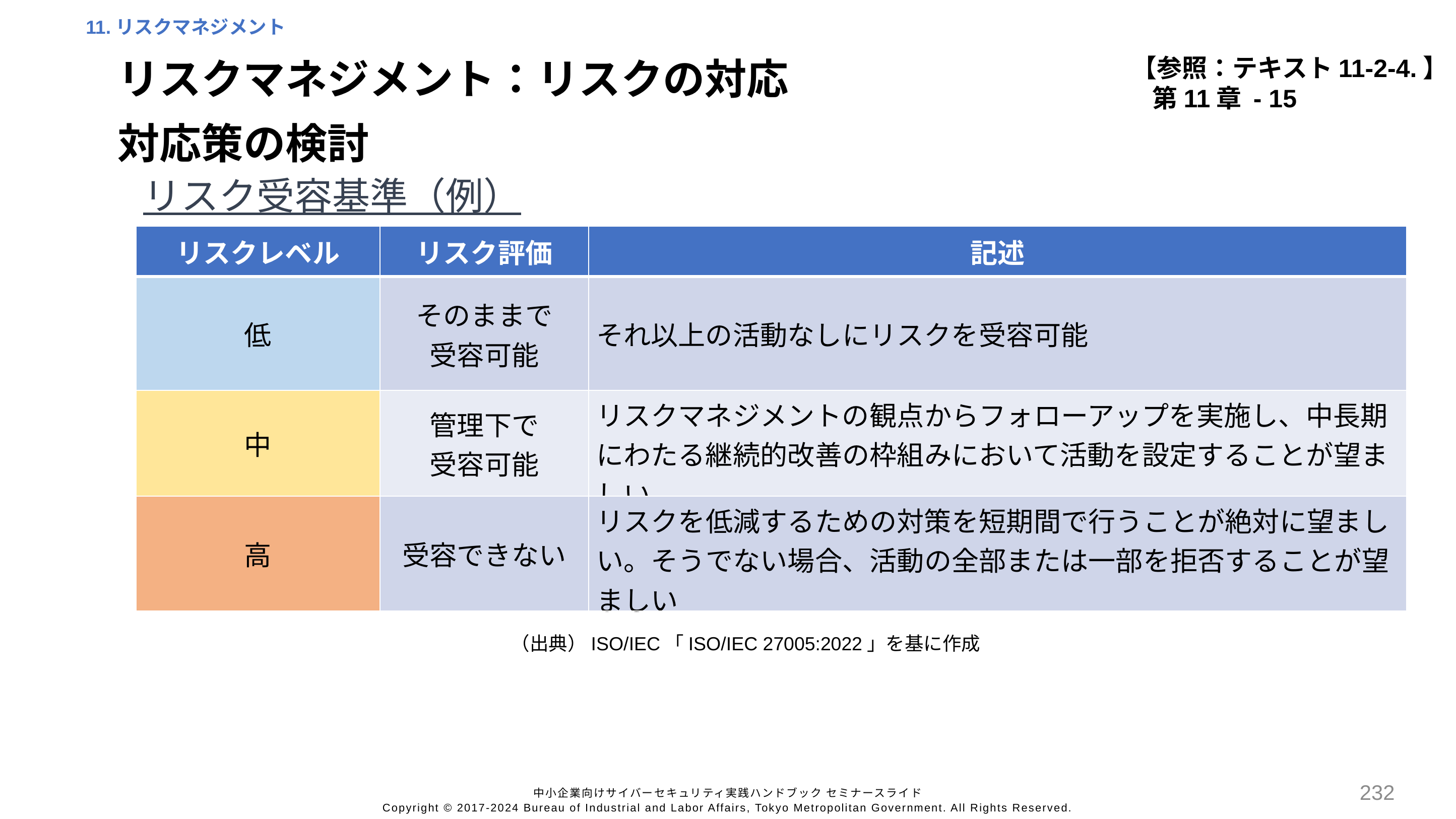

11.リスクマネジメント
【参照：テキスト11-2-4.】
第11章 - 15
リスクマネジメント：リスクの対応
対応策の検討
リスク受容基準（例）
| リスクレベル | リスク評価 | 記述 |
| --- | --- | --- |
| 低 | そのままで 受容可能 | それ以上の活動なしにリスクを受容可能 |
| 中 | 管理下で 受容可能 | リスクマネジメントの観点からフォローアップを実施し、中長期にわたる継続的改善の枠組みにおいて活動を設定することが望ましい |
| 高 | 受容できない | リスクを低減するための対策を短期間で行うことが絶対に望ましい。そうでない場合、活動の全部または一部を拒否することが望ましい |
（出典）ISO/IEC「ISO/IEC 27005:2022」を基に作成
232